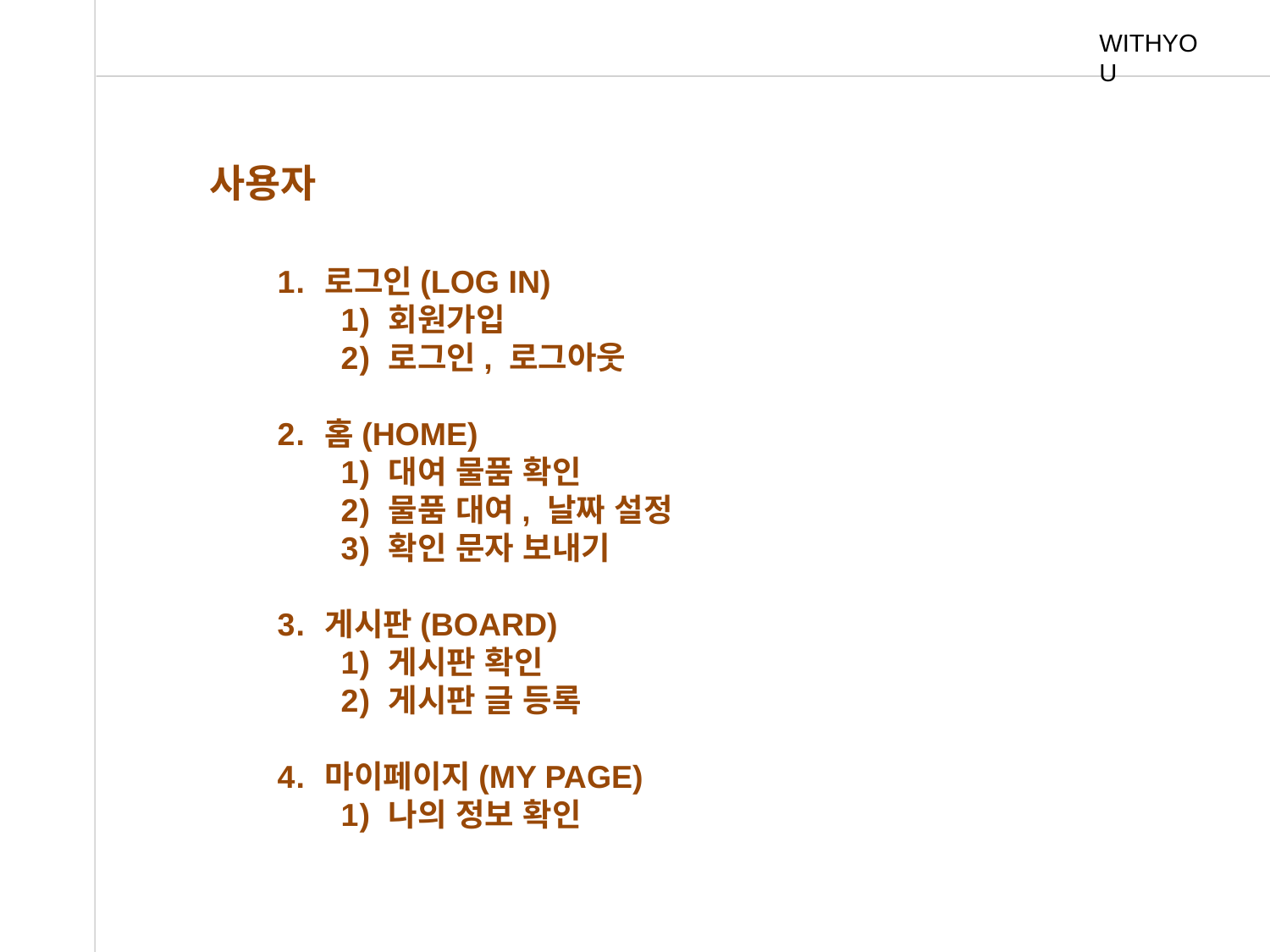

WITHYOU
사용자
로그인(LOG IN)
회원가입
로그인, 로그아웃

홈(HOME)
대여 물품 확인
물품 대여, 날짜 설정
확인 문자 보내기

게시판(BOARD)
게시판 확인
게시판 글 등록

마이페이지(MY PAGE)
나의 정보 확인